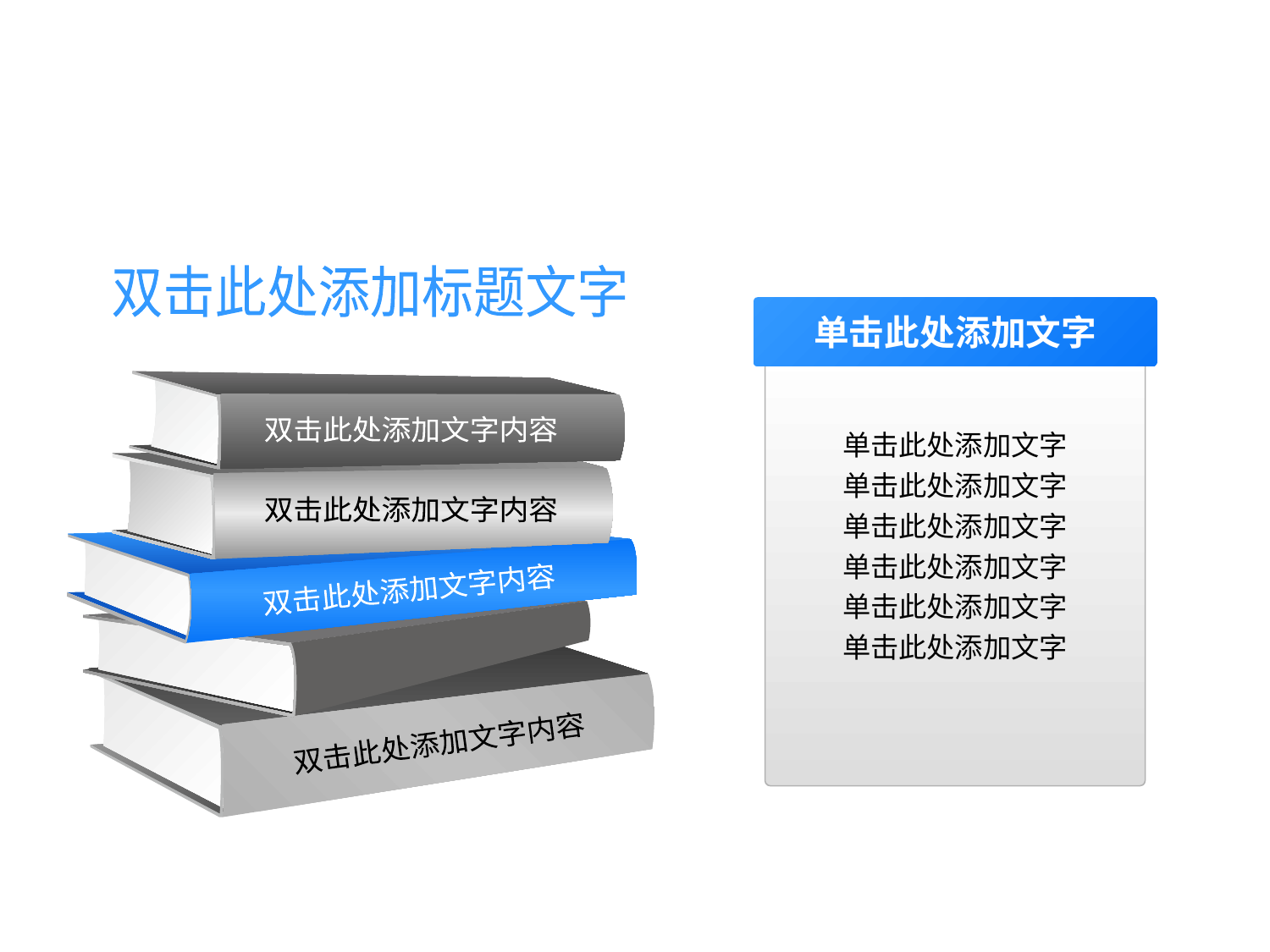

单击增加标题内容
双击此处添加标题文字
单击此处添加文字

单击此处添加文字
单击此处添加文字
单击此处添加文字
单击此处添加文字
单击此处添加文字
单击此处添加文字

双击此处添加文字内容

双击此处添加文字内容

双击此处添加文字内容

双击此处添加文字内容